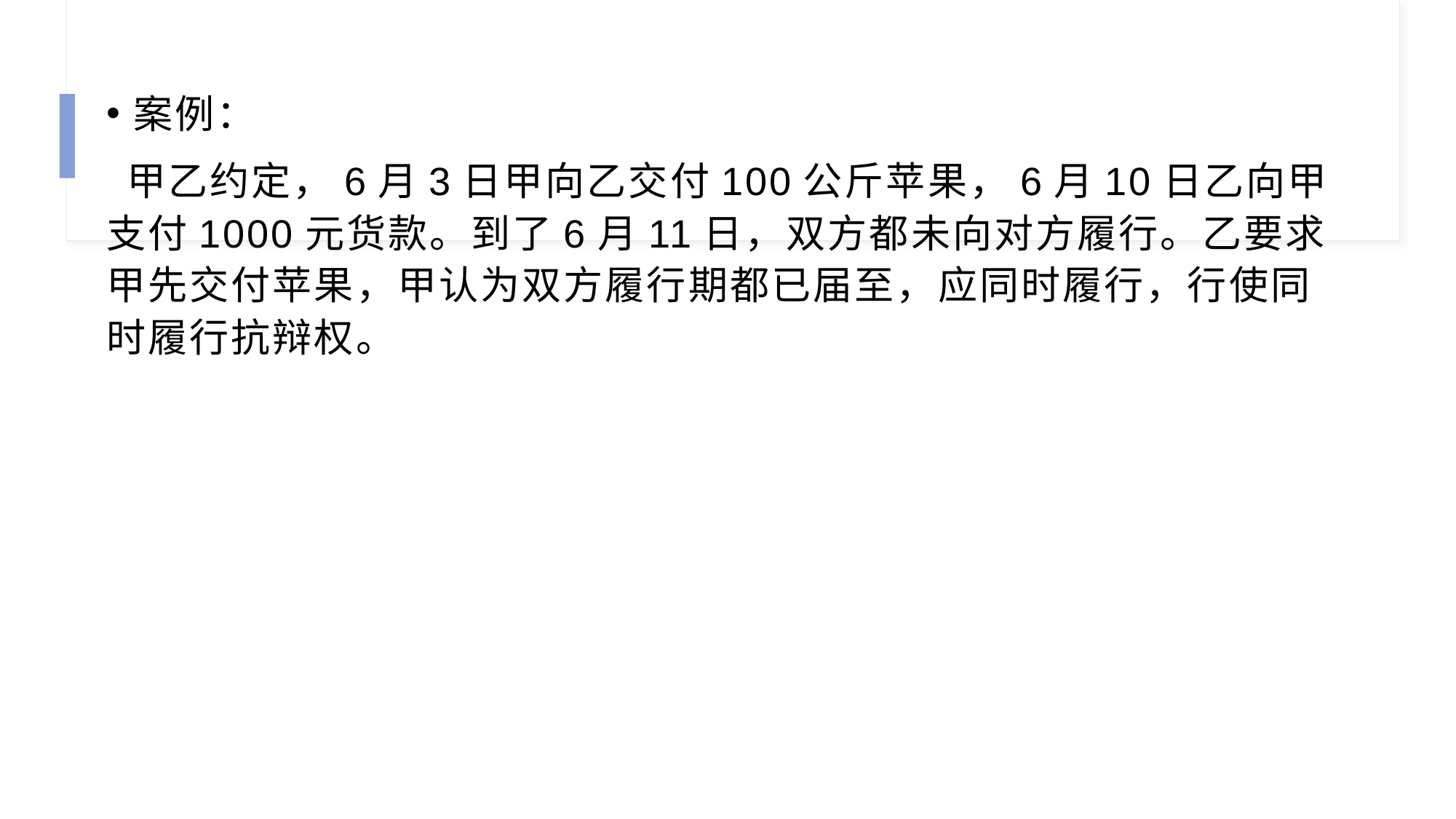

案例：
 甲乙约定，6月3日甲向乙交付100公斤苹果，6月10日乙向甲支付1000元货款。到了6月11日，双方都未向对方履行。乙要求甲先交付苹果，甲认为双方履行期都已届至，应同时履行，行使同时履行抗辩权。